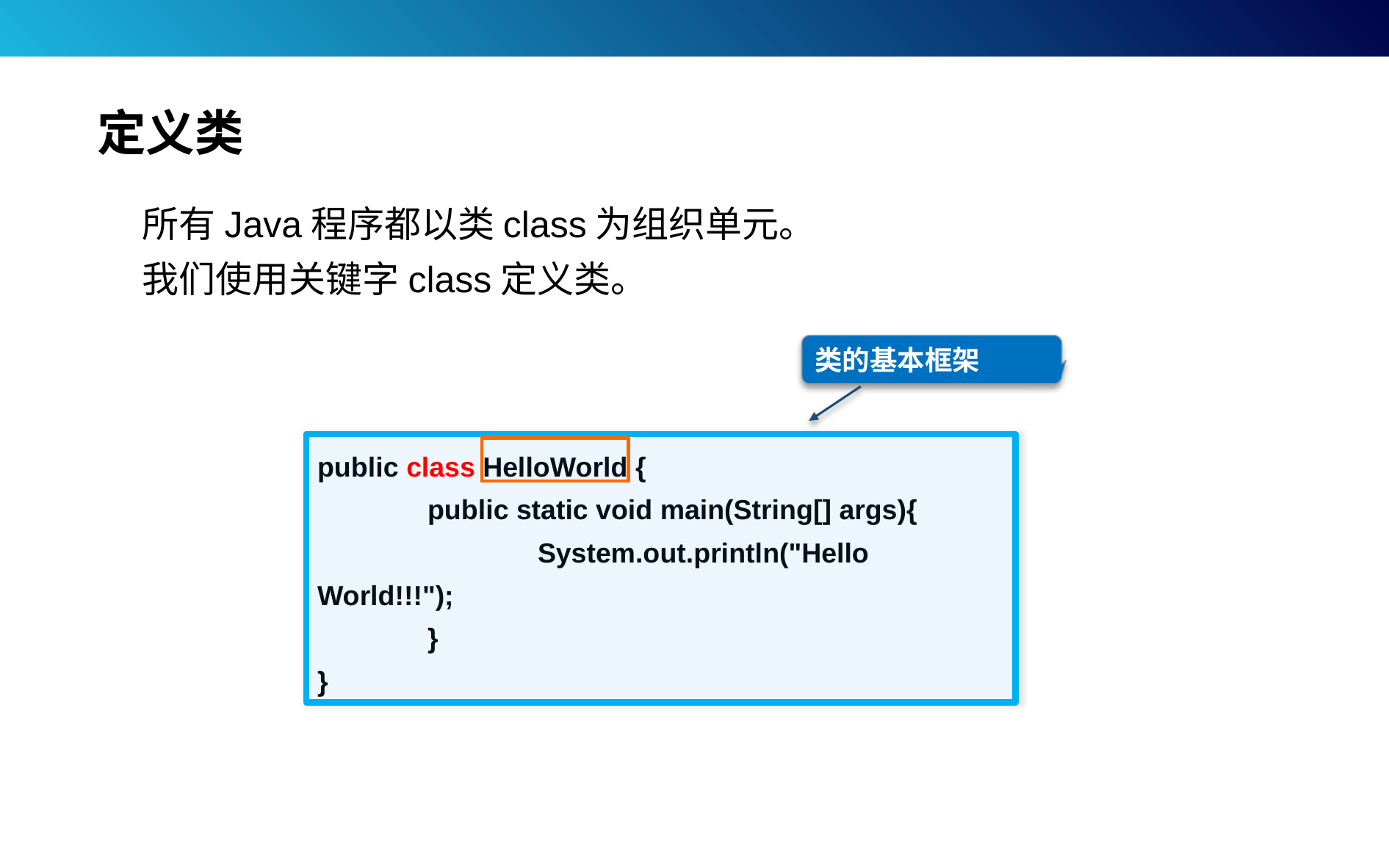

定义类
所有Java程序都以类class为组织单元。
我们使用关键字class定义类。

类的基本框架

public class HelloWorld {
	public static void main(String[] args){
		System.out.println("Hello  World!!!");
	}
}